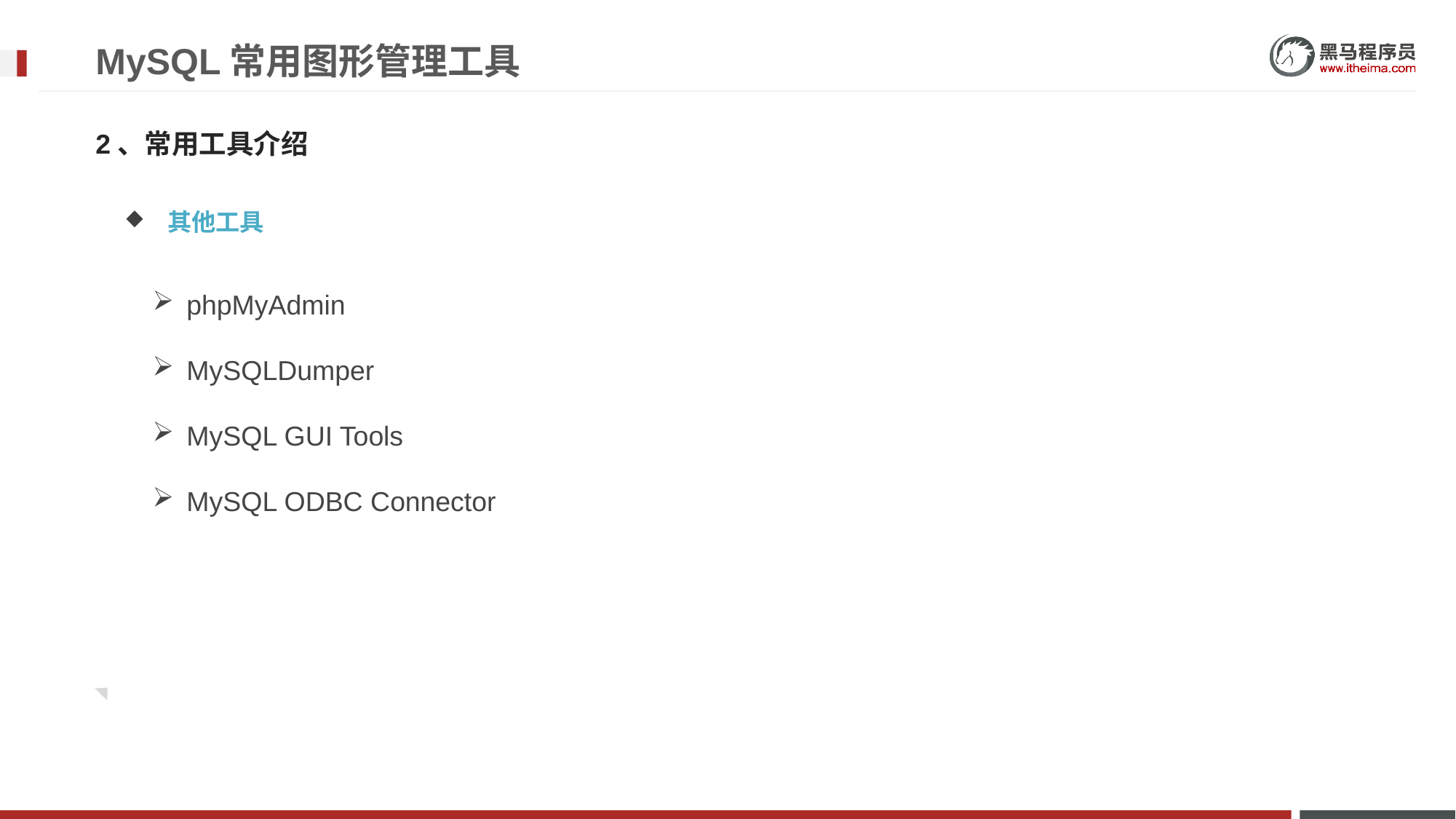

# MySQL常用图形管理工具
2、常用工具介绍
其他工具
phpMyAdmin

MySQLDumper

MySQL GUI Tools

MySQL ODBC Connector